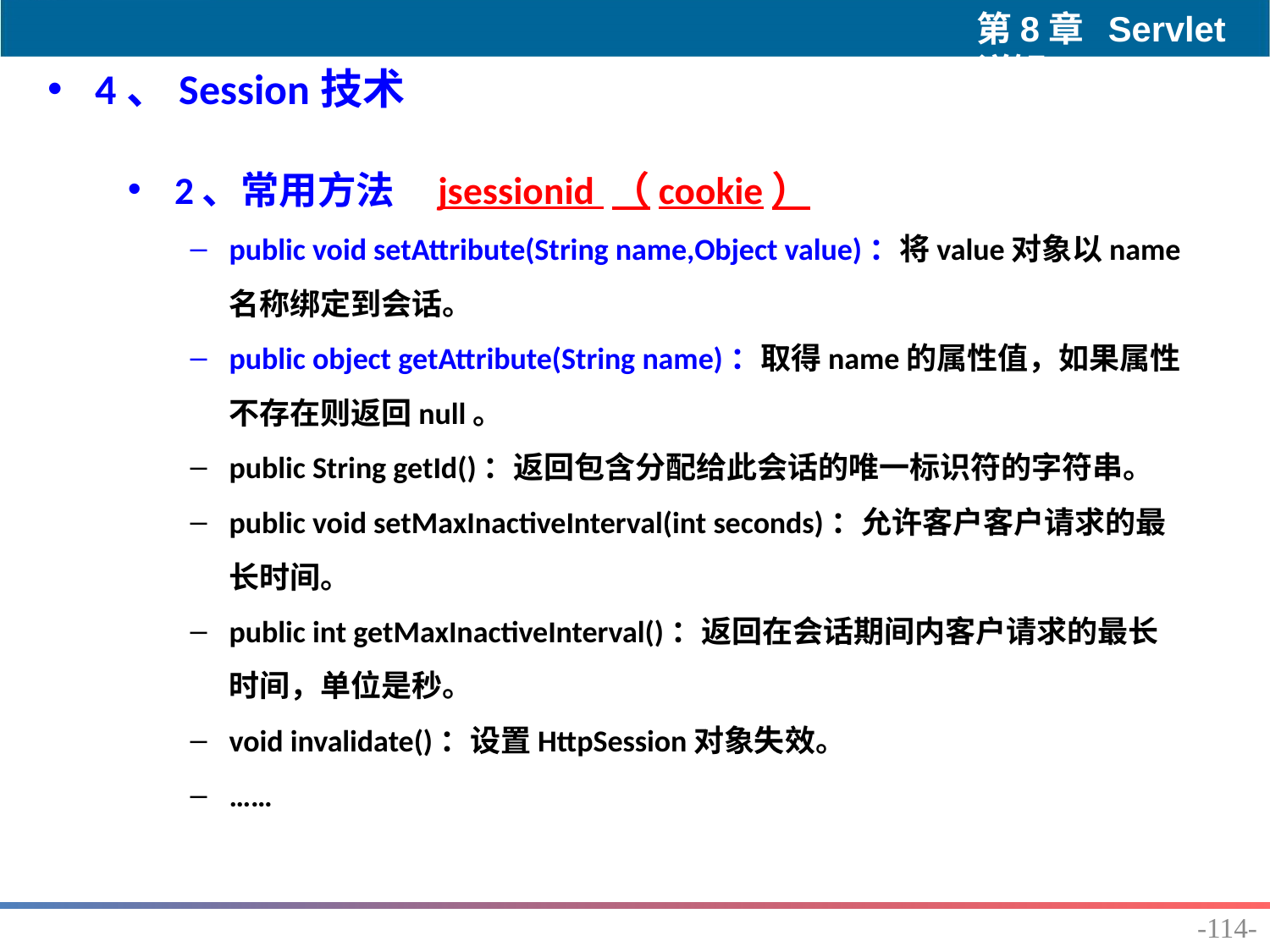

4、Session技术
2、常用方法    jsessionid （cookie）
public void setAttribute(String name,Object value)：将value对象以name名称绑定到会话。
public object getAttribute(String name)：取得name的属性值，如果属性不存在则返回null。
public String getId()：返回包含分配给此会话的唯一标识符的字符串。
public void setMaxInactiveInterval(int seconds)：允许客户客户请求的最长时间。
public int getMaxInactiveInterval()：返回在会话期间内客户请求的最长时间，单位是秒。
void invalidate()：设置HttpSession对象失效。
……
-114-